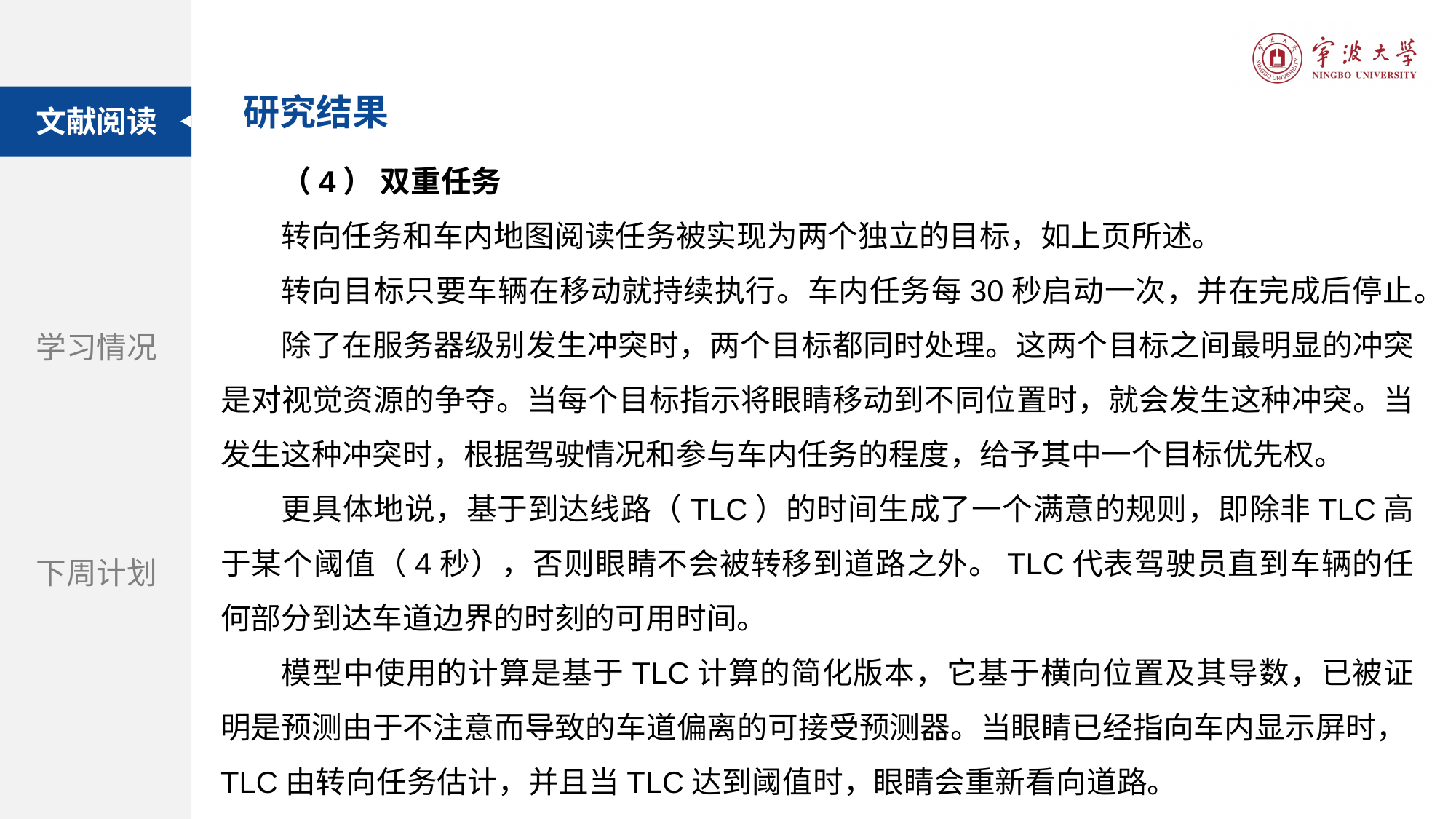

研究结果

文献阅读
（4） 双重任务
转向任务和车内地图阅读任务被实现为两个独立的目标，如上页所述。
转向目标只要车辆在移动就持续执行。车内任务每30秒启动一次，并在完成后停止。
除了在服务器级别发生冲突时，两个目标都同时处理。这两个目标之间最明显的冲突是对视觉资源的争夺。当每个目标指示将眼睛移动到不同位置时，就会发生这种冲突。当发生这种冲突时，根据驾驶情况和参与车内任务的程度，给予其中一个目标优先权。
更具体地说，基于到达线路（TLC）的时间生成了一个满意的规则，即除非TLC高于某个阈值（4秒），否则眼睛不会被转移到道路之外。TLC代表驾驶员直到车辆的任何部分到达车道边界的时刻的可用时间。
模型中使用的计算是基于TLC计算的简化版本，它基于横向位置及其导数，已被证明是预测由于不注意而导致的车道偏离的可接受预测器。当眼睛已经指向车内显示屏时，TLC由转向任务估计，并且当TLC达到阈值时，眼睛会重新看向道路。
题目：自动驾驶汽车和街道设计：使用虚拟现实实验探索中央分隔带在提高行人过街安全性方面的作用
学习情况
期刊：Accident Analysis and Prevention
下周计划